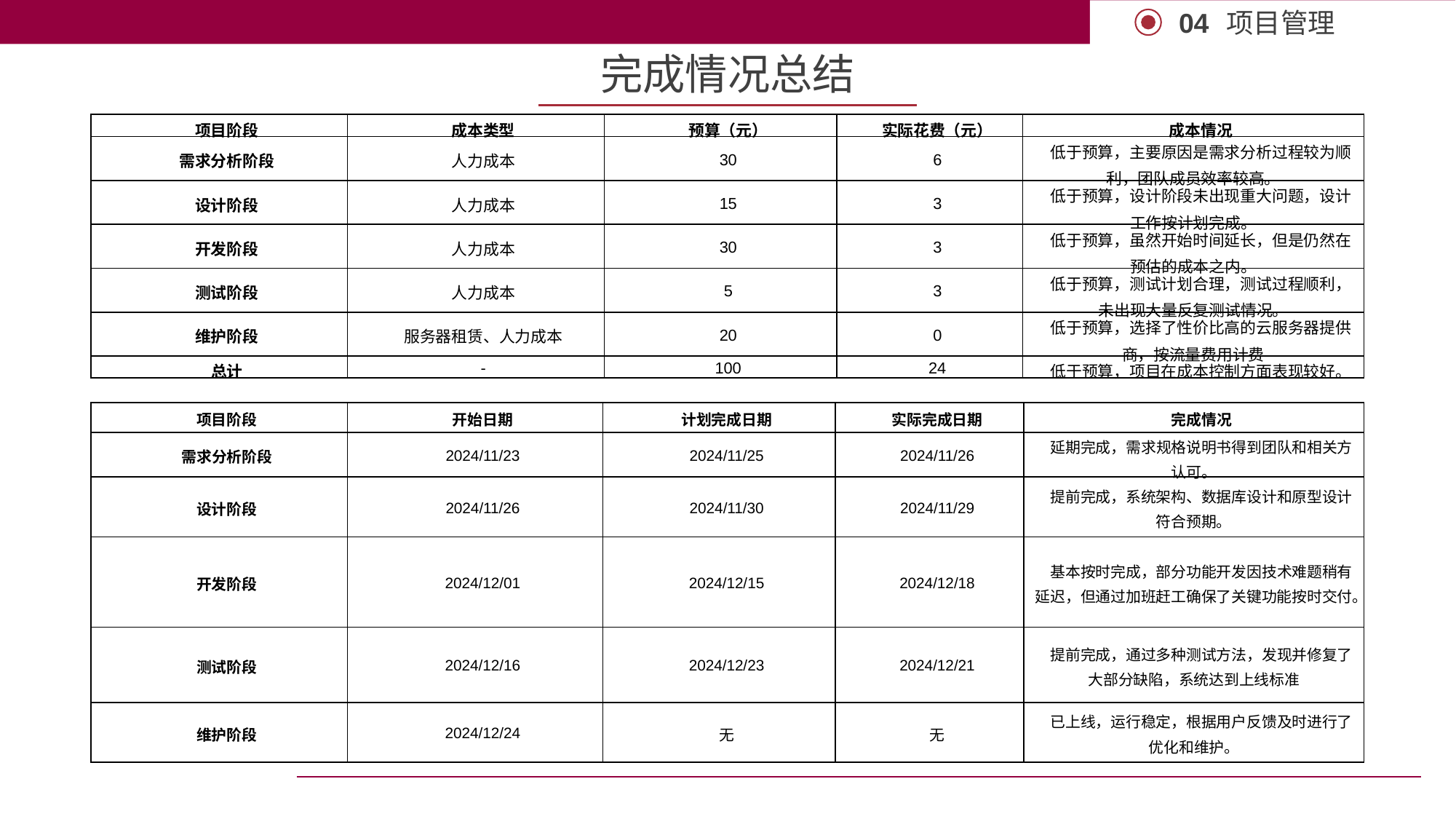

项目管理
04

完成情况总结
| 项目阶段 | 成本类型 | 预算（元） | 实际花费（元） | 成本情况 |
| --- | --- | --- | --- | --- |
| 需求分析阶段 | 人力成本 | 30 | 6 | 低于预算，主要原因是需求分析过程较为顺利，团队成员效率较高。 |
| 设计阶段 | 人力成本 | 15 | 3 | 低于预算，设计阶段未出现重大问题，设计工作按计划完成。 |
| 开发阶段 | 人力成本 | 30 | 3 | 低于预算，虽然开始时间延长，但是仍然在预估的成本之内。 |
| 测试阶段 | 人力成本 | 5 | 3 | 低于预算，测试计划合理，测试过程顺利，未出现大量反复测试情况。 |
| 维护阶段 | 服务器租赁、人力成本 | 20 | 0 | 低于预算，选择了性价比高的云服务器提供商，按流量费用计费 |
| 总计 | - | 100 | 24 | 低于预算，项目在成本控制方面表现较好。 |
| 项目阶段 | 开始日期 | 计划完成日期 | 实际完成日期 | 完成情况 |
| --- | --- | --- | --- | --- |
| 需求分析阶段 | 2024/11/23 | 2024/11/25 | 2024/11/26 | 延期完成，需求规格说明书得到团队和相关方认可。 |
| 设计阶段 | 2024/11/26 | 2024/11/30 | 2024/11/29 | 提前完成，系统架构、数据库设计和原型设计符合预期。 |
| 开发阶段 | 2024/12/01 | 2024/12/15 | 2024/12/18 | 基本按时完成，部分功能开发因技术难题稍有延迟，但通过加班赶工确保了关键功能按时交付。 |
| 测试阶段 | 2024/12/16 | 2024/12/23 | 2024/12/21 | 提前完成，通过多种测试方法，发现并修复了大部分缺陷，系统达到上线标准 |
| 维护阶段 | 2024/12/24 | 无 | 无 | 已上线，运行稳定，根据用户反馈及时进行了优化和维护。 |